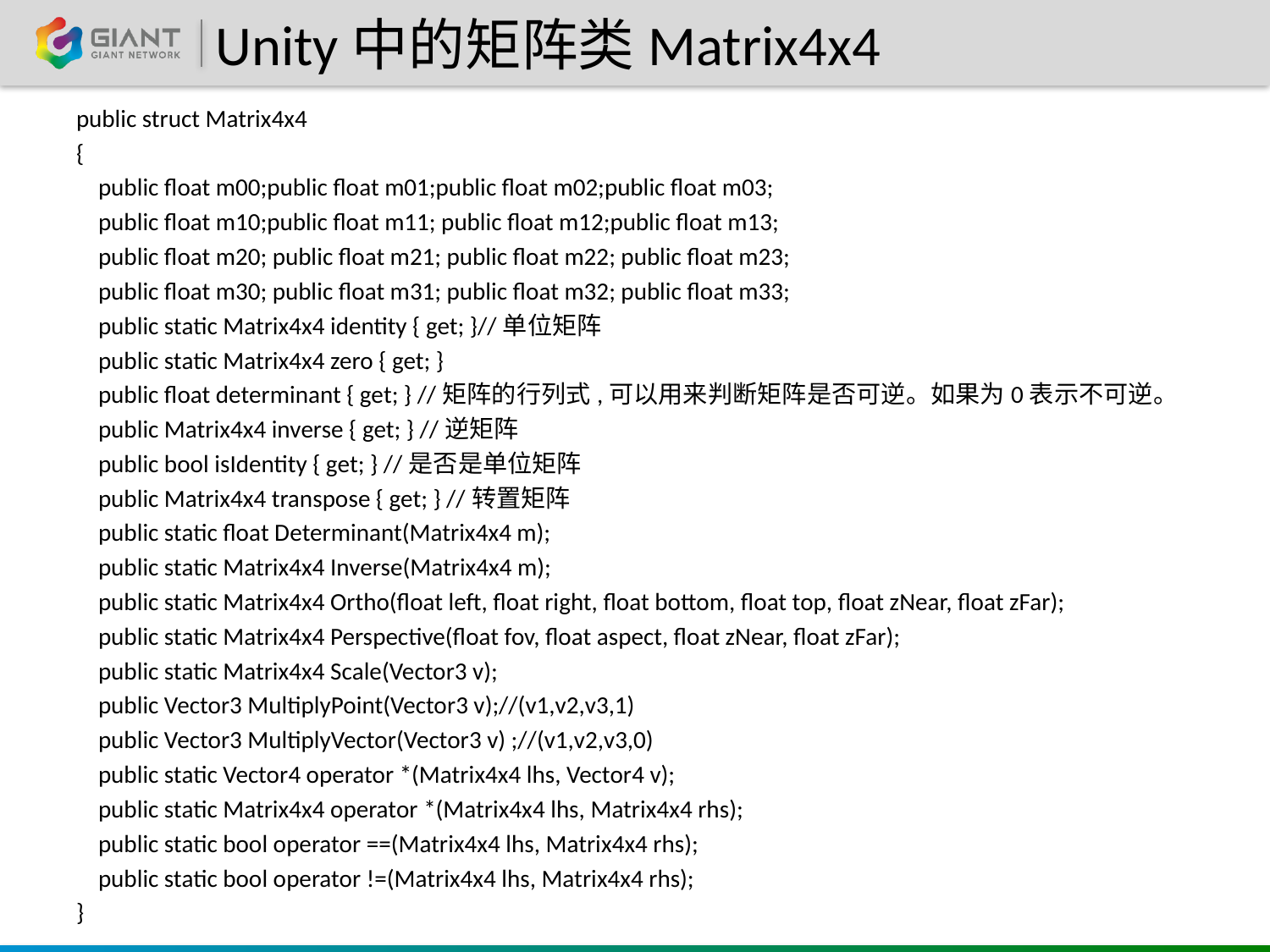

# Unity中的矩阵类Matrix4x4
public struct Matrix4x4
{
    public float m00;public float m01;public float m02;public float m03;
    public float m10;public float m11; public float m12;public float m13;
    public float m20; public float m21; public float m22; public float m23;
    public float m30; public float m31; public float m32; public float m33;
    public static Matrix4x4 identity { get; }//单位矩阵
    public static Matrix4x4 zero { get; }
    public float determinant { get; } //矩阵的行列式,可以用来判断矩阵是否可逆。如果为0表示不可逆。
    public Matrix4x4 inverse { get; } //逆矩阵
    public bool isIdentity { get; } //是否是单位矩阵
    public Matrix4x4 transpose { get; } //转置矩阵
    public static float Determinant(Matrix4x4 m);
    public static Matrix4x4 Inverse(Matrix4x4 m);
    public static Matrix4x4 Ortho(float left, float right, float bottom, float top, float zNear, float zFar);
    public static Matrix4x4 Perspective(float fov, float aspect, float zNear, float zFar);
    public static Matrix4x4 Scale(Vector3 v);
    public Vector3 MultiplyPoint(Vector3 v);//(v1,v2,v3,1)
    public Vector3 MultiplyVector(Vector3 v) ;//(v1,v2,v3,0)
    public static Vector4 operator *(Matrix4x4 lhs, Vector4 v);
    public static Matrix4x4 operator *(Matrix4x4 lhs, Matrix4x4 rhs);
    public static bool operator ==(Matrix4x4 lhs, Matrix4x4 rhs);
    public static bool operator !=(Matrix4x4 lhs, Matrix4x4 rhs);
}